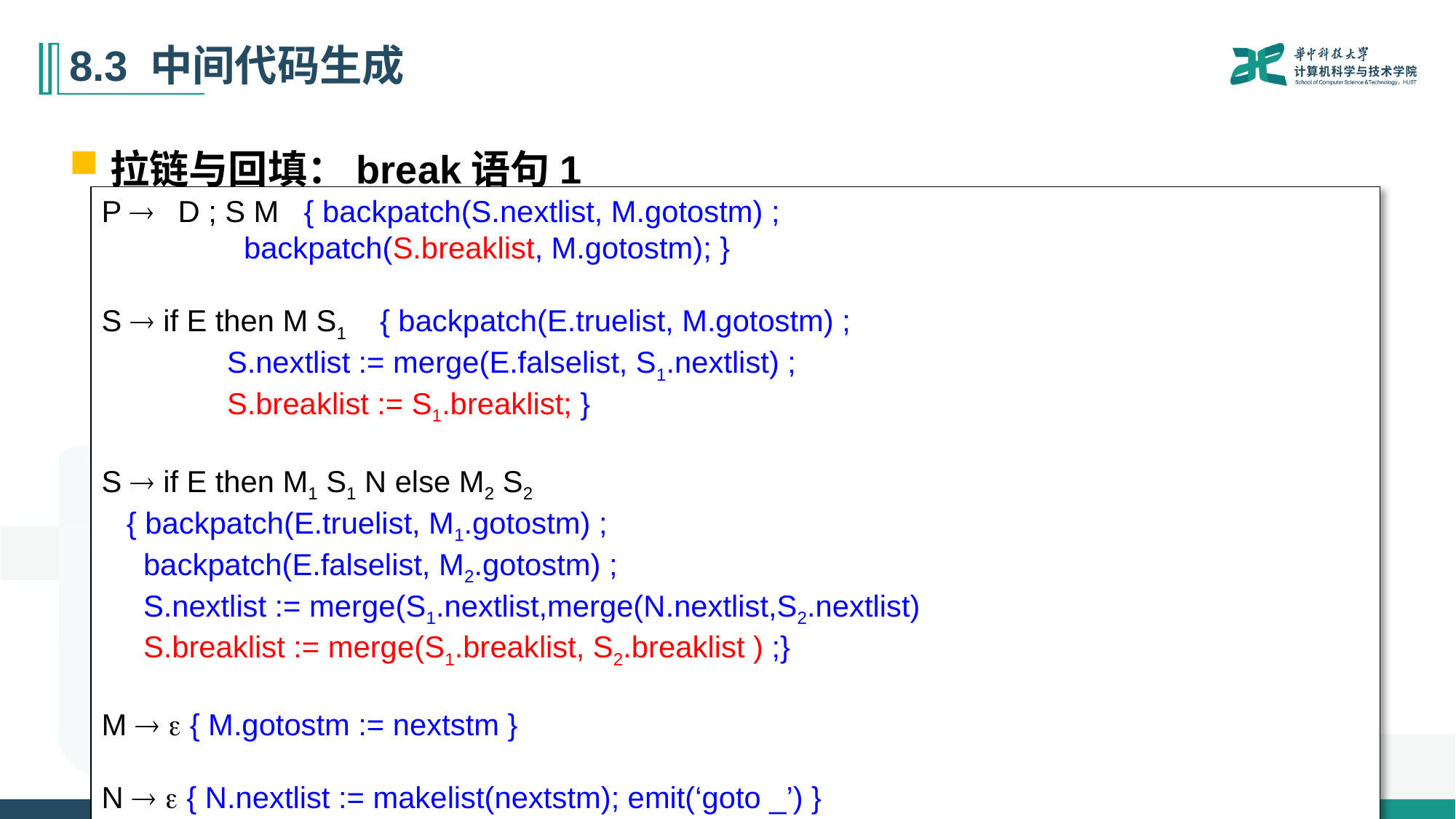

# 8.3 中间代码生成
拉链与回填：break语句1
P →  D ; S M   { backpatch(S.nextlist, M.gotostm) ;
                 backpatch(S.breaklist, M.gotostm); }

S → if E then M S1    { backpatch(E.truelist, M.gotostm) ;
               S.nextlist := merge(E.falselist, S1.nextlist) ;
               S.breaklist := S1.breaklist; }

S → if E then M1 S1 N else M2 S2
   { backpatch(E.truelist, M1.gotostm) ;
     backpatch(E.falselist, M2.gotostm) ;
     S.nextlist := merge(S1.nextlist,merge(N.nextlist,S2.nextlist)
     S.breaklist := merge(S1.breaklist, S2.breaklist ) ;}

M → ε { M.gotostm := nextstm }

N → ε { N.nextlist := makelist(nextstm); emit(‘goto _’) }